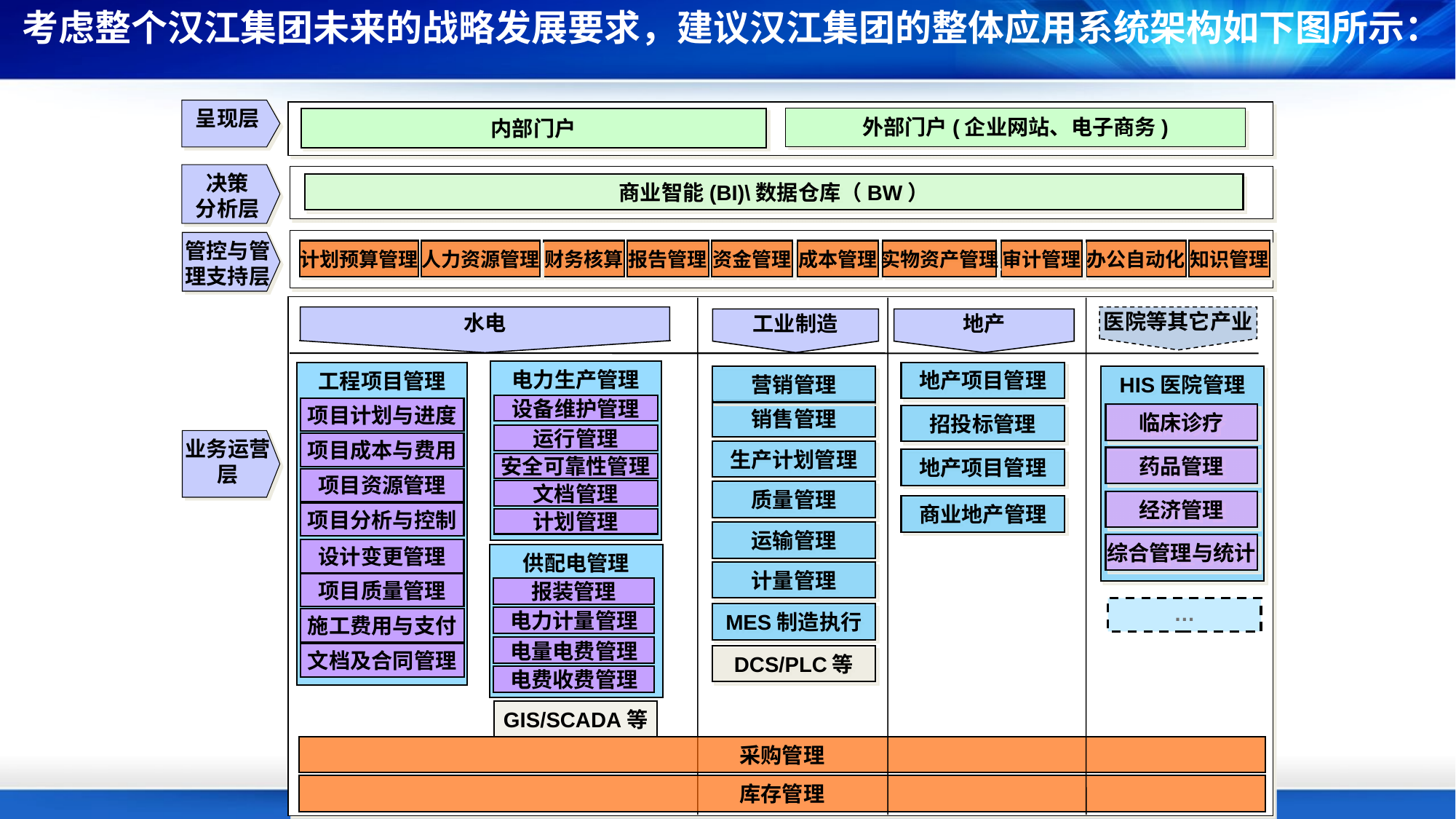

# 考虑整个汉江集团未来的战略发展要求，建议汉江集团的整体应用系统架构如下图所示：
呈现层

内部门户
外部门户(企业网站、电子商务)
决策
分析层

商业智能(BI)\数据仓库（BW）

管控与管
理支持层
计划预算管理
人力资源管理
财务核算
报告管理
资金管理
成本管理
实物资产管理
审计管理
办公自动化
知识管理

水电
医院等其它产业
工业制造
地产

电力生产管理
地产项目管理
工程项目管理
HIS医院管理
营销管理
设备维护管理
项目计划与进度
项目成本与费用
项目资源管理
项目分析与控制
设计变更管理
项目质量管理
销售管理
临床诊疗
招投标管理
运行管理
业务运营
层
生产计划管理
药品管理
地产项目管理
安全可靠性管理
文档管理
质量管理
经济管理
商业地产管理
计划管理
运输管理
综合管理与统计
供配电管理
计量管理
报装管理
电力计量管理
电量电费管理
电费收费管理
…
MES制造执行
施工费用与支付
文档及合同管理
DCS/PLC等
GIS/SCADA等
采购管理
库存管理